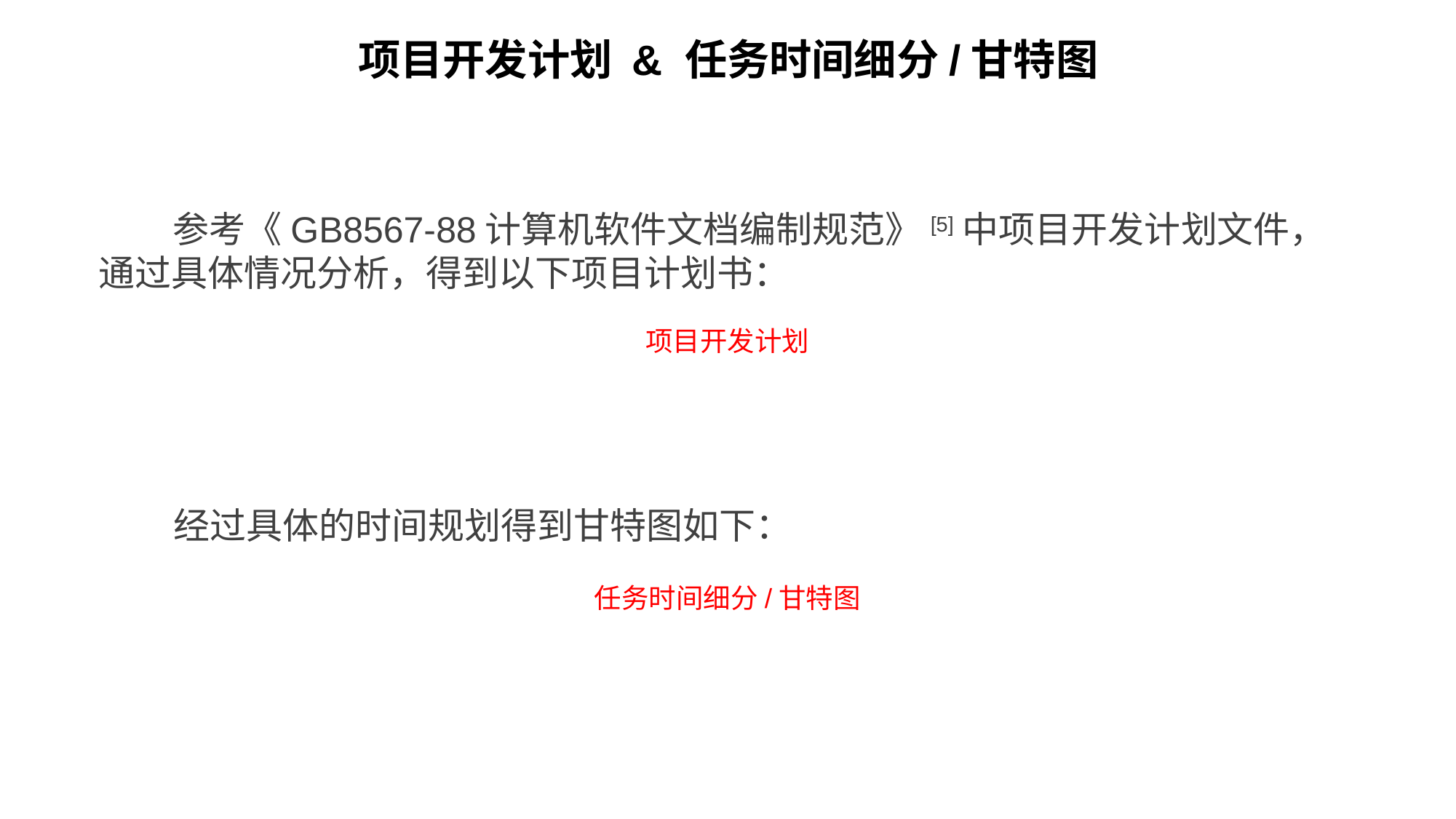

项目开发计划 & 任务时间细分/甘特图
        参考《GB8567-88计算机软件文档编制规范》[5]中项目开发计划文件，通过具体情况分析，得到以下项目计划书：
项目开发计划

        经过具体的时间规划得到甘特图如下：
任务时间细分/甘特图